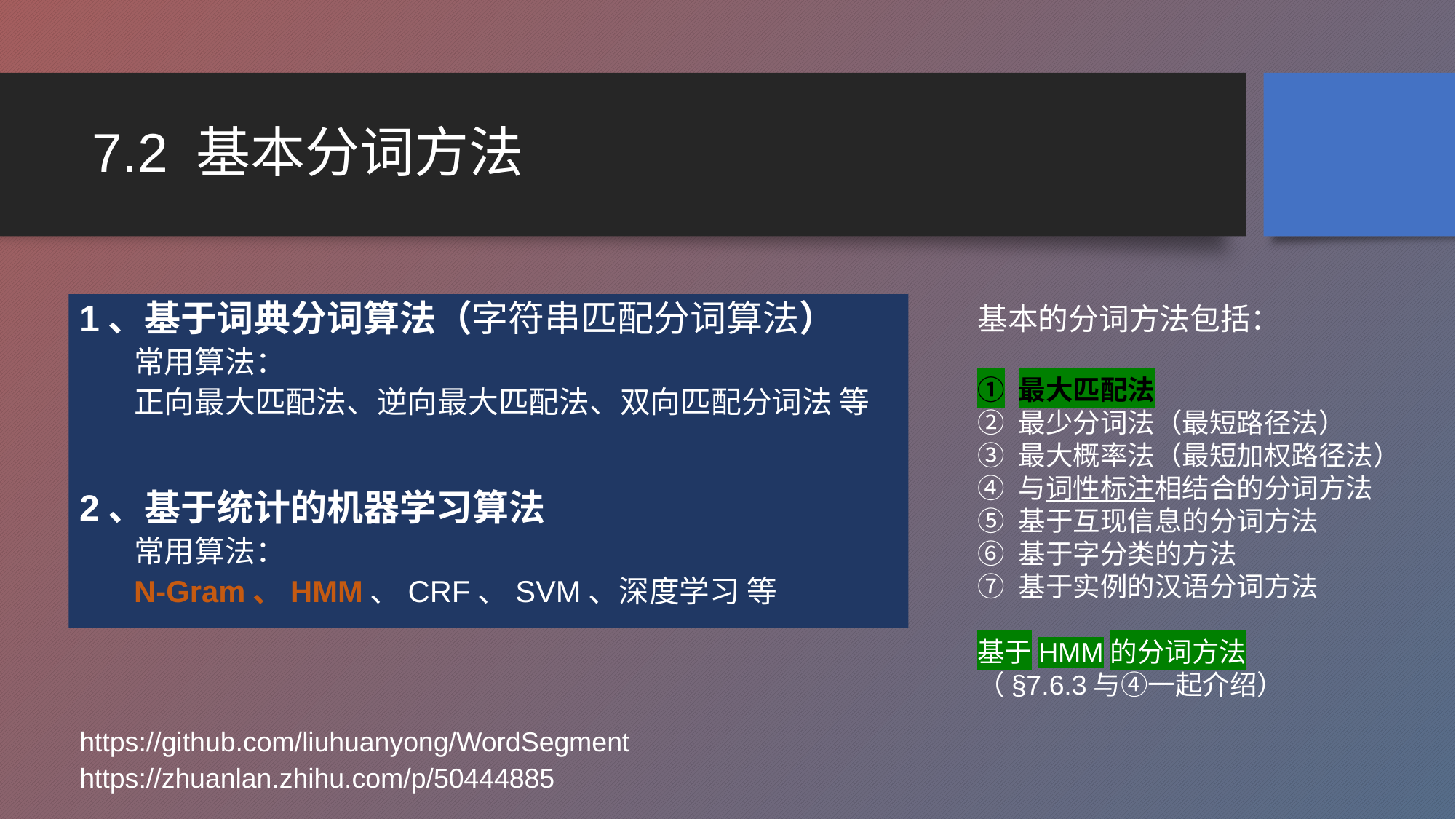

# 7.2 基本分词方法
1、基于词典分词算法（字符串匹配分词算法）
常用算法：
正向最大匹配法、逆向最大匹配法、双向匹配分词法 等

2、基于统计的机器学习算法
常用算法：
N-Gram、HMM、CRF、SVM、深度学习 等
基本的分词方法包括：

最大匹配法
最少分词法（最短路径法）
最大概率法（最短加权路径法）
与词性标注相结合的分词方法
基于互现信息的分词方法
基于字分类的方法
基于实例的汉语分词方法

基于HMM的分词方法
（§7.6.3与④一起介绍）

https://github.com/liuhuanyong/WordSegment
https://zhuanlan.zhihu.com/p/50444885